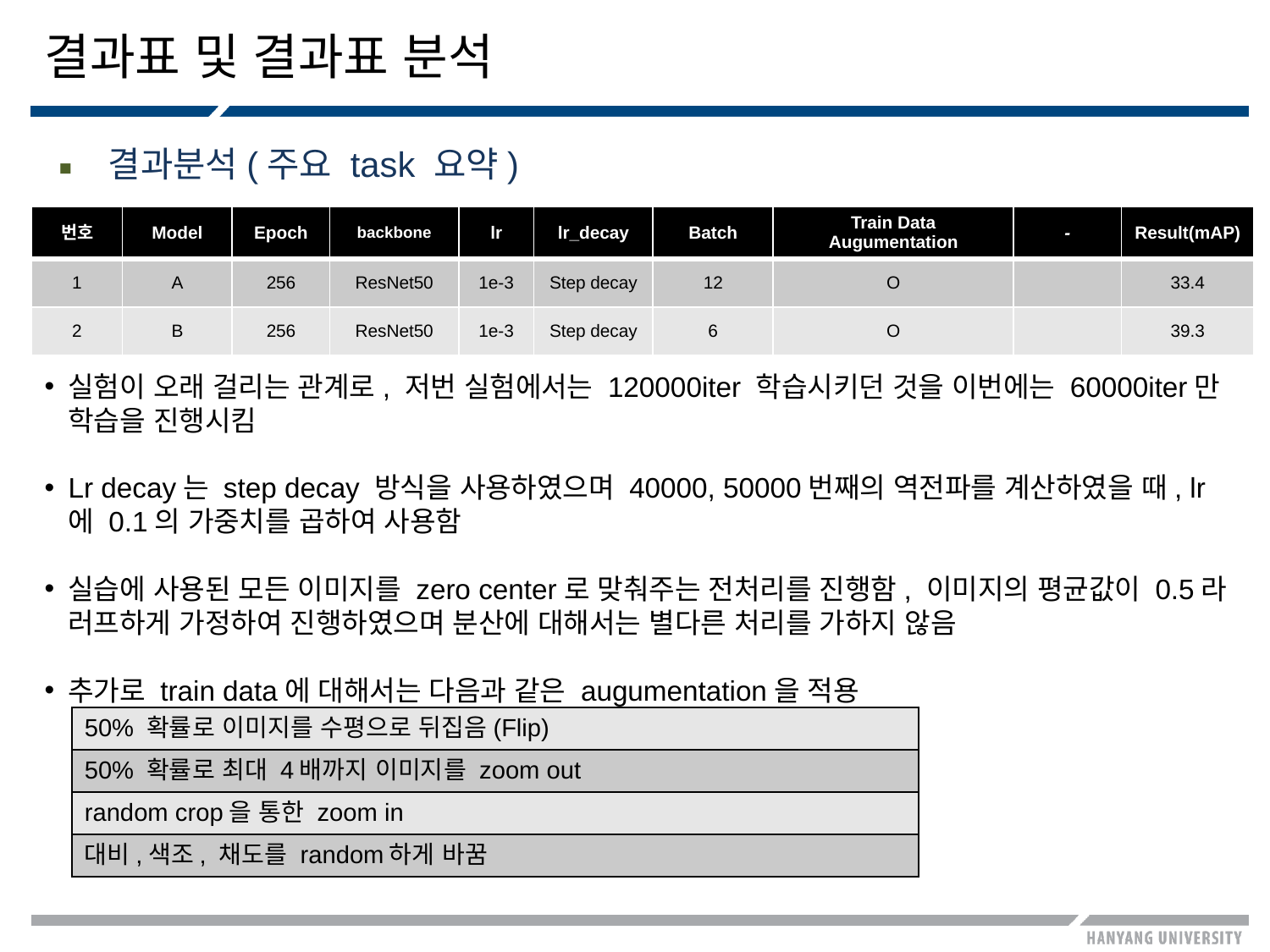

# 결과표 및 결과표 분석
결과분석(주요 task 요약)
| 번호 | Model | Epoch | backbone | lr | lr\_decay | Batch | Train Data Augumentation | - | Result(mAP) |
| --- | --- | --- | --- | --- | --- | --- | --- | --- | --- |
| 1 | A | 256 | ResNet50 | 1e-3 | Step decay | 12 | O |  | 33.4 |
| 2 | B | 256 | ResNet50 | 1e-3 | Step decay | 6 | O |  | 39.3 |

실험이 오래 걸리는 관계로, 저번 실험에서는 120000iter 학습시키던 것을 이번에는 60000iter만 학습을 진행시킴

Lr decay는 step decay 방식을 사용하였으며 40000, 50000번째의 역전파를 계산하였을 때, lr에 0.1의 가중치를 곱하여 사용함

실습에 사용된 모든 이미지를 zero center로 맞춰주는 전처리를 진행함, 이미지의 평균값이 0.5라 러프하게 가정하여 진행하였으며 분산에 대해서는 별다른 처리를 가하지 않음

추가로 train data에 대해서는 다음과 같은 augumentation을 적용

| 50% 확률로 이미지를 수평으로 뒤집음(Flip) |
| --- |
| 50% 확률로 최대 4배까지 이미지를 zoom out |
| random crop을 통한 zoom in |
| 대비,색조, 채도를 random하게 바꿈 |